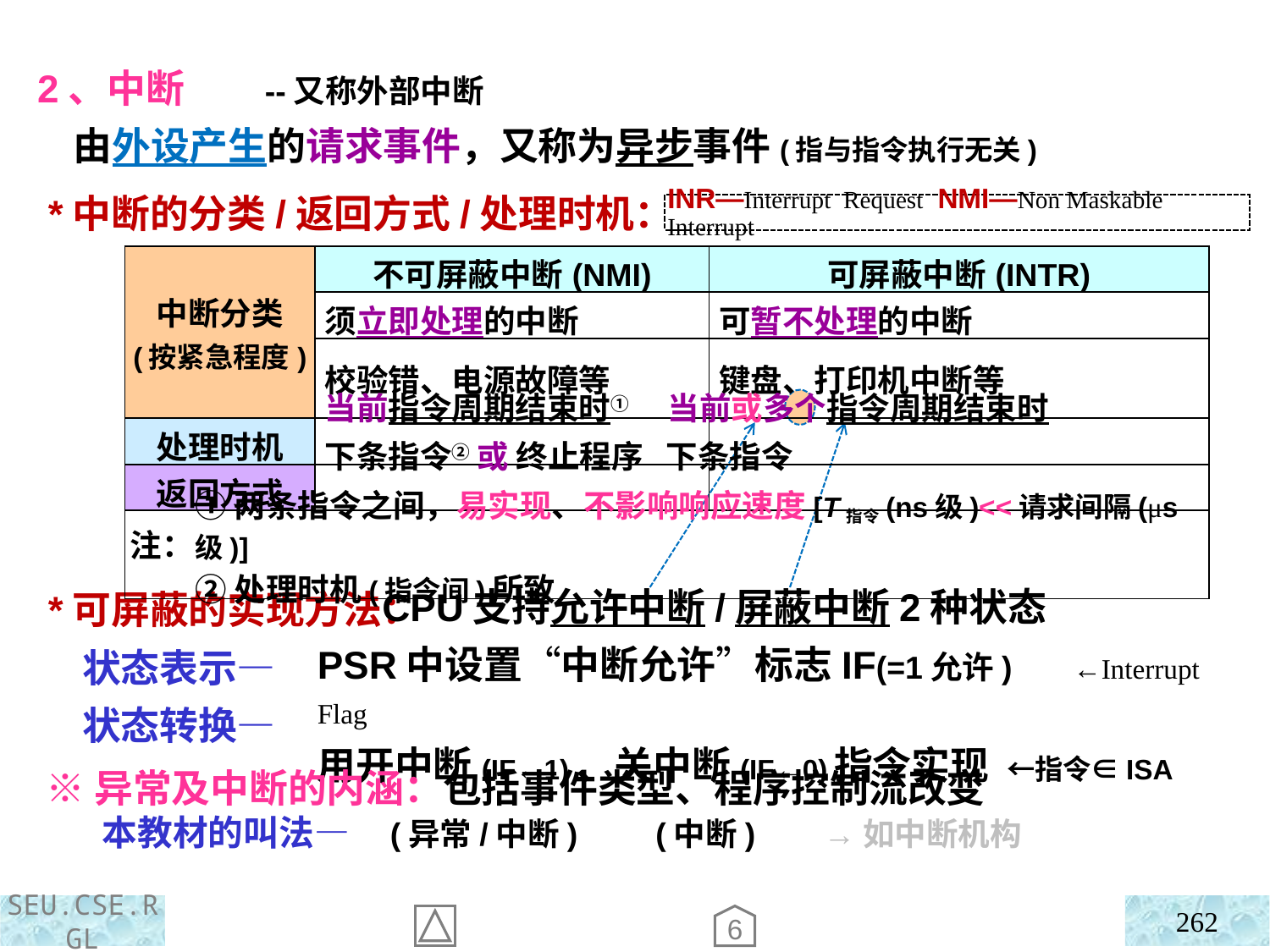

2、中断        --又称外部中断
   由外设产生的请求事件，又称为异步事件(指与指令执行无关)
 *中断的分类/返回方式/处理时机：

 *可屏蔽的实现方法：
    状态表示—
    状态转换—
INR—Interrupt  Request  NMI—Non Maskable Interrupt
| 中断分类 (按紧急程度) | 不可屏蔽中断(NMI) | 可屏蔽中断(INTR) |
| --- | --- | --- |
|  | 须立即处理的中断 | 可暂不处理的中断 |
|  | 校验错、电源故障等 | 键盘、打印机中断等 |
| 处理时机 |  |  |
| 返回方式 |  |  |
| 注： |  |  |
当前指令周期结束时①      当前或多个指令周期结束时
下条指令② 或 终止程序    下条指令

①两条指令之间，易实现、不影响响应速度[T指令(ns级)<<请求间隔(μs级)]
②处理时机(指令间)所致
      CPU支持允许中断/屏蔽中断2种状态
PSR中设置“中断允许”标志IF(=1允许)      ←Interrupt Flag
用开中断(IF←1)、关中断(IF←0)指令实现  ←指令∈ISA
 ※异常及中断的内涵：包括事件类型、程序控制流改变
       本教材的叫法—    (异常/中断)        (中断)       →如中断机构
262
6